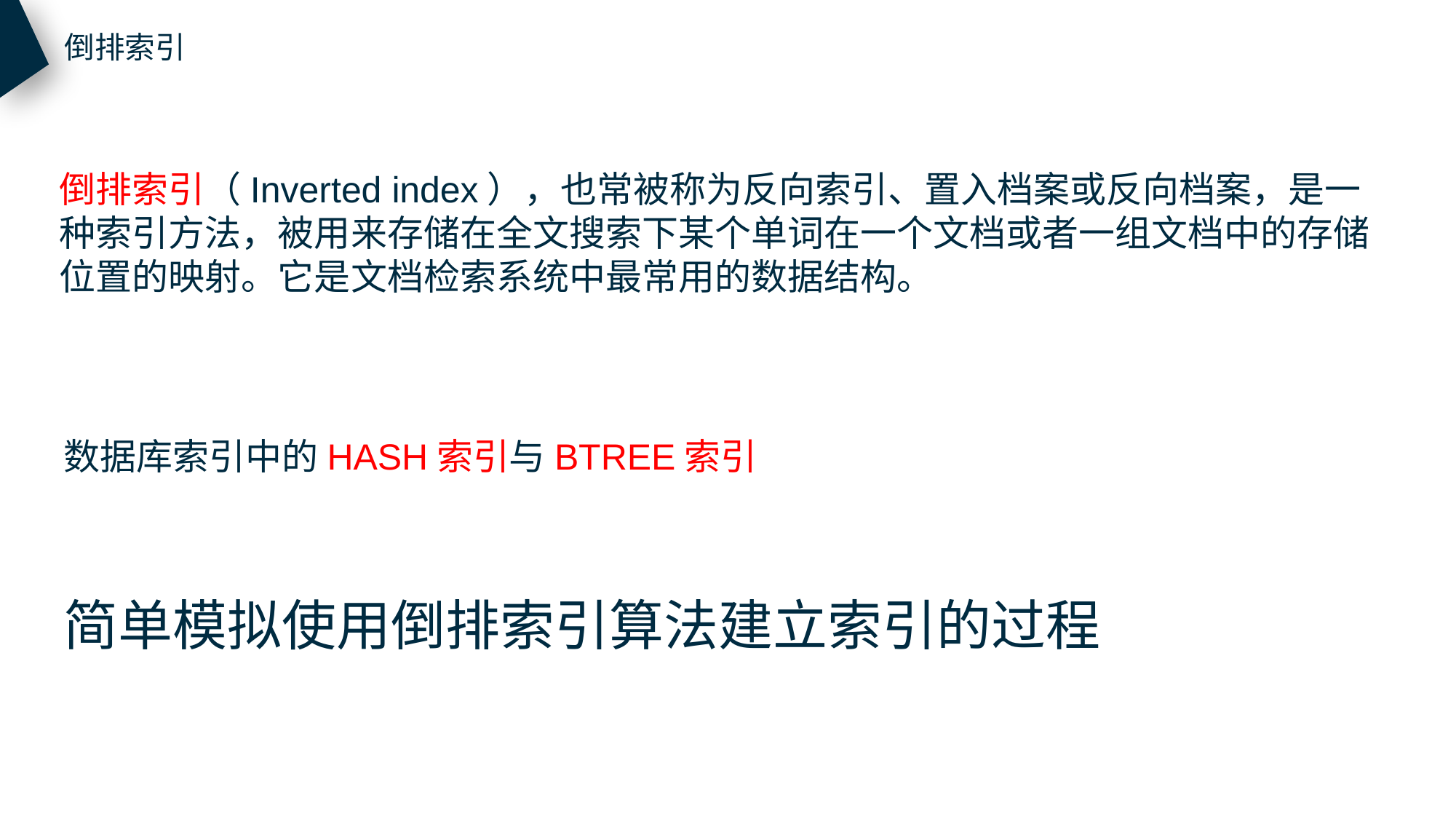

倒排索引
倒排索引（Inverted index），也常被称为反向索引、置入档案或反向档案，是一种索引方法，被用来存储在全文搜索下某个单词在一个文档或者一组文档中的存储位置的映射。它是文档检索系统中最常用的数据结构。

数据库索引中的HASH索引与BTREE索引
简单模拟使用倒排索引算法建立索引的过程